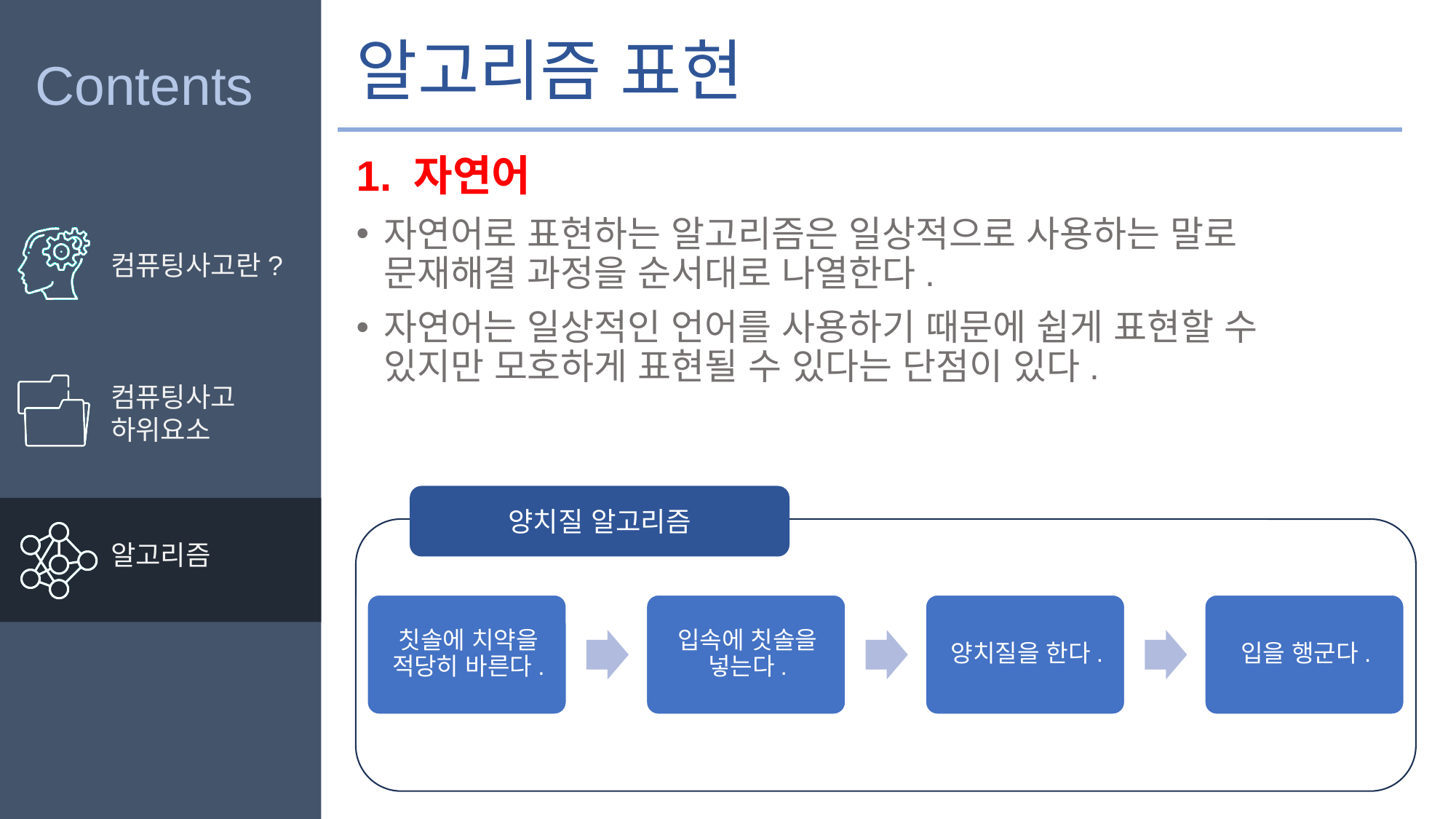

# 알고리즘 표현
1. 자연어
자연어로 표현하는 알고리즘은 일상적으로 사용하는 말로 문재해결 과정을 순서대로 나열한다.
자연어는 일상적인 언어를 사용하기 때문에 쉽게 표현할 수 있지만 모호하게 표현될 수 있다는 단점이 있다.
양치질 알고리즘
칫솔에 치약을 적당히 바른다.

입속에 칫솔을 넣는다.

양치질을 한다.

입을 행군다.